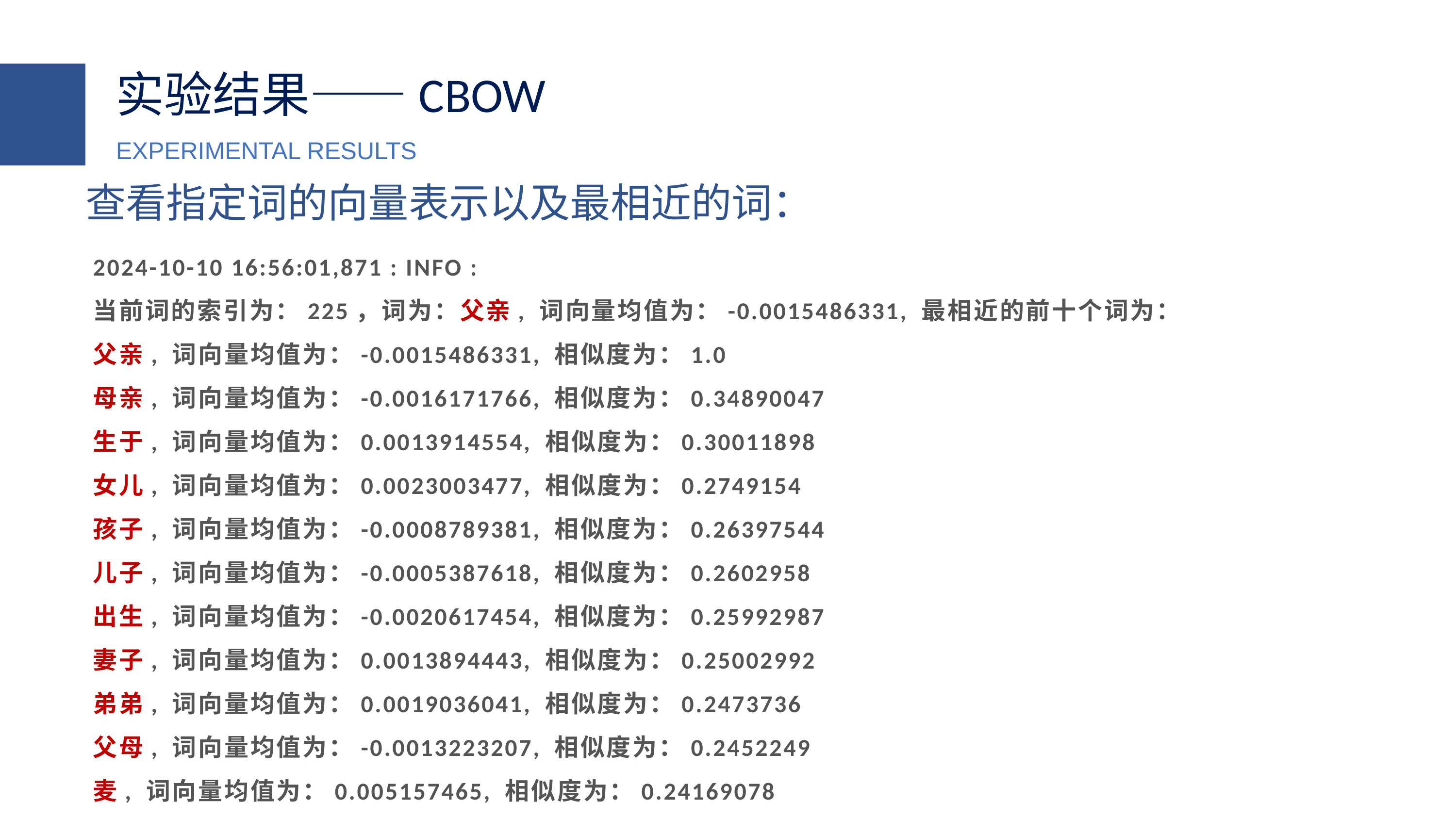

实验结果——CBOW
EXPERIMENTAL RESULTS
查看指定词的向量表示以及最相近的词：

2024-10-10 16:56:01,871 : INFO :
当前词的索引为：225，词为：父亲, 词向量均值为：-0.0015486331, 最相近的前十个词为：
父亲, 词向量均值为：-0.0015486331, 相似度为：1.0
母亲, 词向量均值为：-0.0016171766, 相似度为：0.34890047
生于, 词向量均值为：0.0013914554, 相似度为：0.30011898
女儿, 词向量均值为：0.0023003477, 相似度为：0.2749154
孩子, 词向量均值为：-0.0008789381, 相似度为：0.26397544
儿子, 词向量均值为：-0.0005387618, 相似度为：0.2602958
出生, 词向量均值为：-0.0020617454, 相似度为：0.25992987
妻子, 词向量均值为：0.0013894443, 相似度为：0.25002992
弟弟, 词向量均值为：0.0019036041, 相似度为：0.2473736
父母, 词向量均值为：-0.0013223207, 相似度为：0.2452249
麦, 词向量均值为：0.005157465, 相似度为：0.24169078